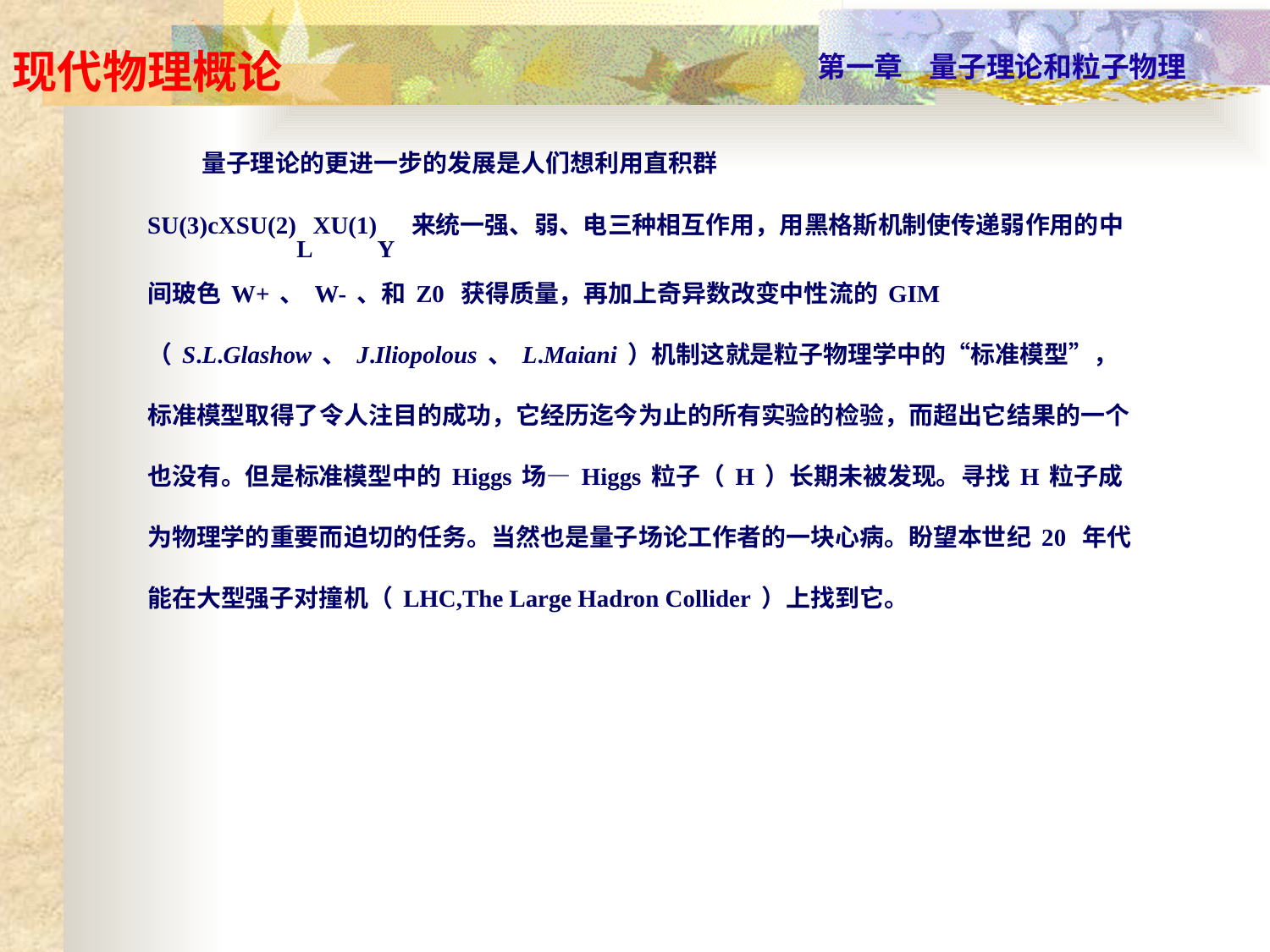

量子理论的更进一步的发展是人们想利用直积群
SU(3)cXSU(2)LXU(1)Y 来统一强、弱、电三种相互作用，用黑格斯机制使传递弱作用的中间玻色W+、W-、和Z0 获得质量，再加上奇异数改变中性流的GIM （S.L.Glashow、J.Iliopolous、L.Maiani）机制这就是粒子物理学中的“标准模型”，标准模型取得了令人注目的成功，它经历迄今为止的所有实验的检验，而超出它结果的一个也没有。但是标准模型中的Higgs场—Higgs粒子（H）长期未被发现。寻找H粒子成为物理学的重要而迫切的任务。当然也是量子场论工作者的一块心病。盼望本世纪20 年代能在大型强子对撞机（LHC,The Large Hadron Collider）上找到它。